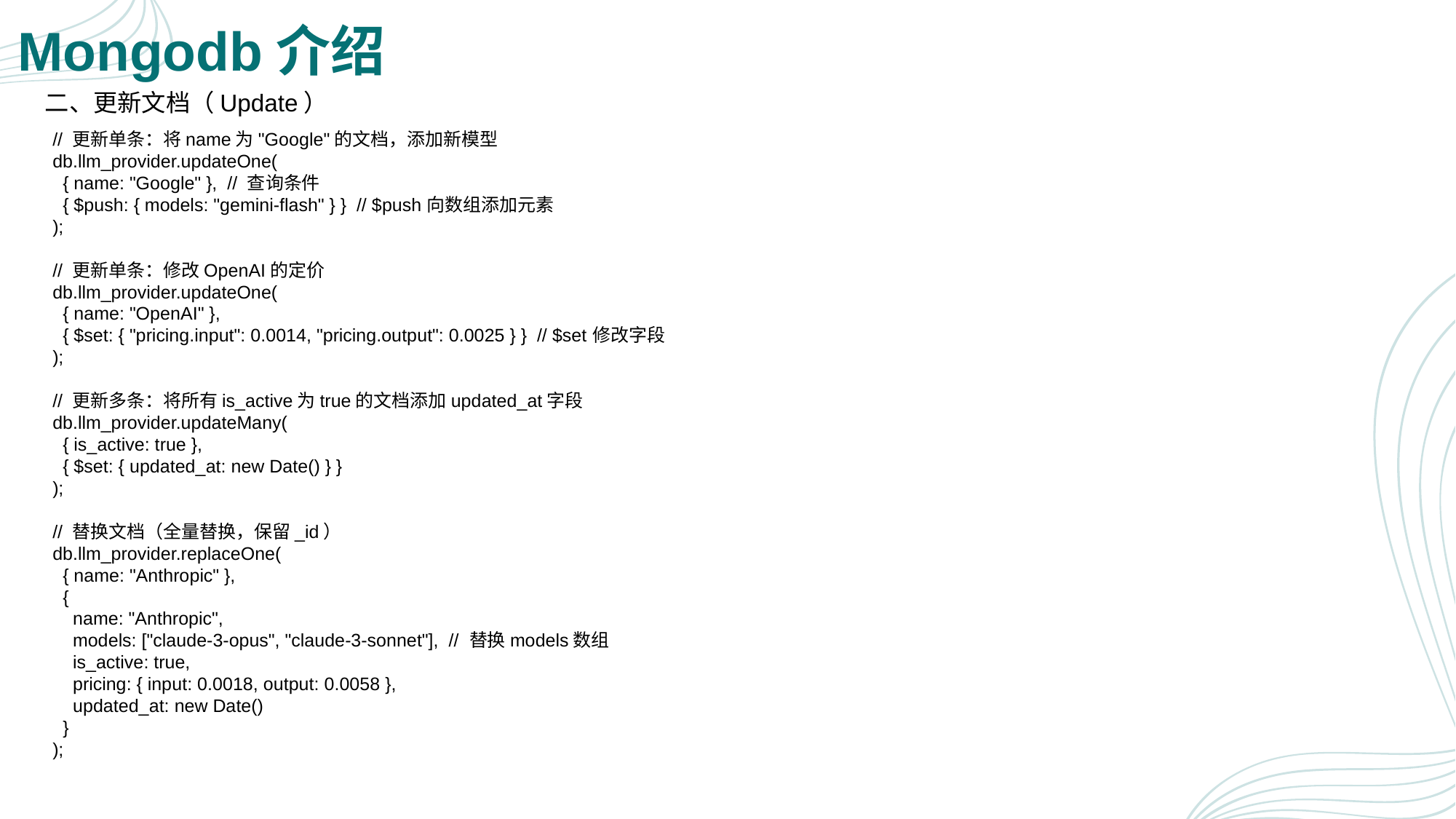

# Mongodb介绍
二、更新文档（Update）
// 更新单条：将name为"Google"的文档，添加新模型
db.llm_provider.updateOne(
  { name: "Google" },  // 查询条件
  { $push: { models: "gemini-flash" } }  // $push向数组添加元素
);

// 更新单条：修改OpenAI的定价
db.llm_provider.updateOne(
  { name: "OpenAI" },
  { $set: { "pricing.input": 0.0014, "pricing.output": 0.0025 } }  // $set修改字段
);

// 更新多条：将所有is_active为true的文档添加updated_at字段
db.llm_provider.updateMany(
  { is_active: true },
  { $set: { updated_at: new Date() } }
);

// 替换文档（全量替换，保留_id）
db.llm_provider.replaceOne(
  { name: "Anthropic" },
  {
    name: "Anthropic",
    models: ["claude-3-opus", "claude-3-sonnet"],  // 替换models数组
    is_active: true,
    pricing: { input: 0.0018, output: 0.0058 },
    updated_at: new Date()
  }
);